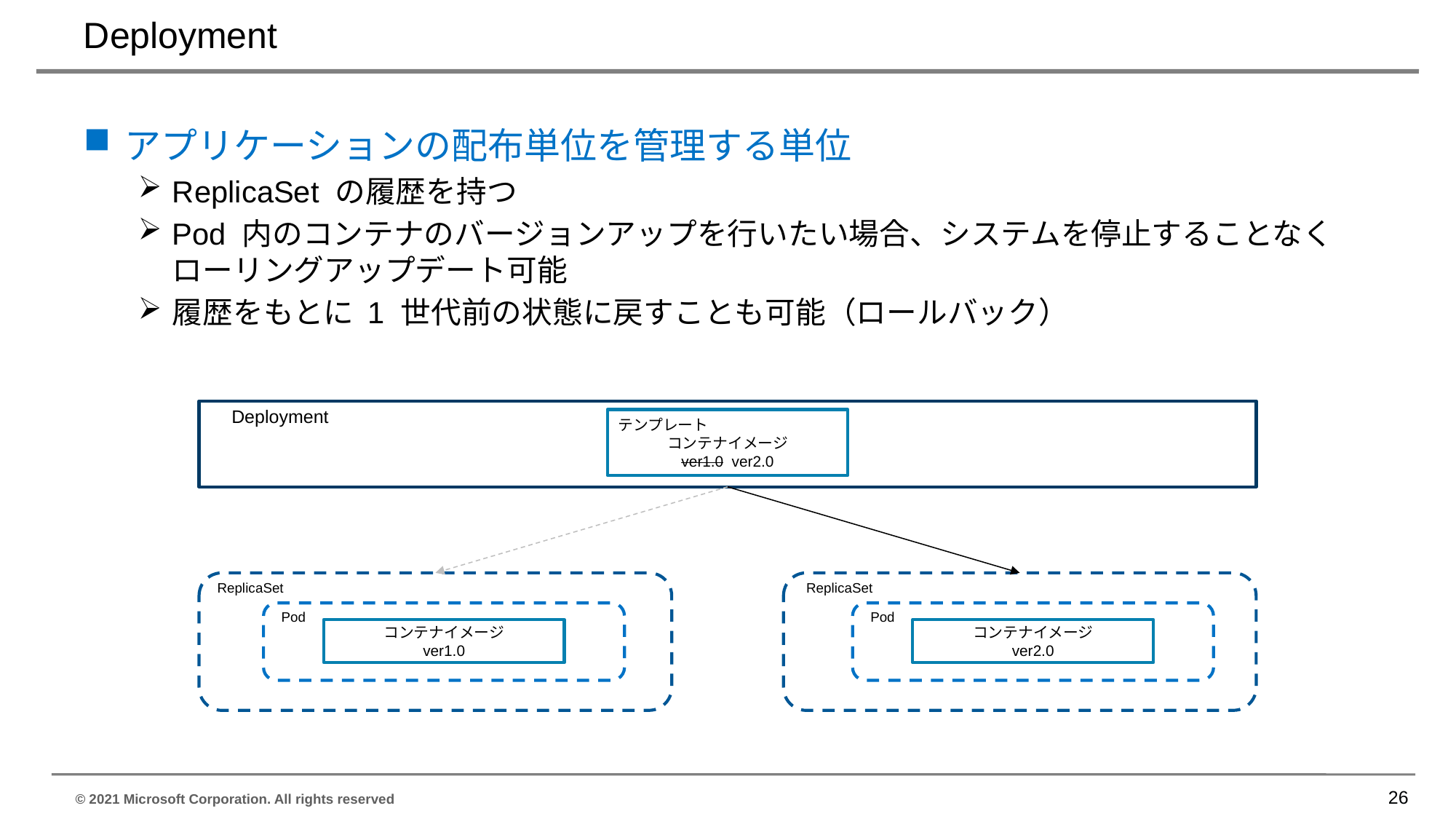

# Deployment
アプリケーションの配布単位を管理する単位
ReplicaSet の履歴を持つ
Pod 内のコンテナのバージョンアップを行いたい場合、システムを停止することなくローリングアップデート可能
履歴をもとに 1 世代前の状態に戻すことも可能（ロールバック）
Deployment

テンプレート
コンテナイメージ
ver1.0  ver2.0

ReplicaSet
ReplicaSet
Pod

Pod

コンテナイメージ
ver1.0
コンテナイメージ
ver2.0
26